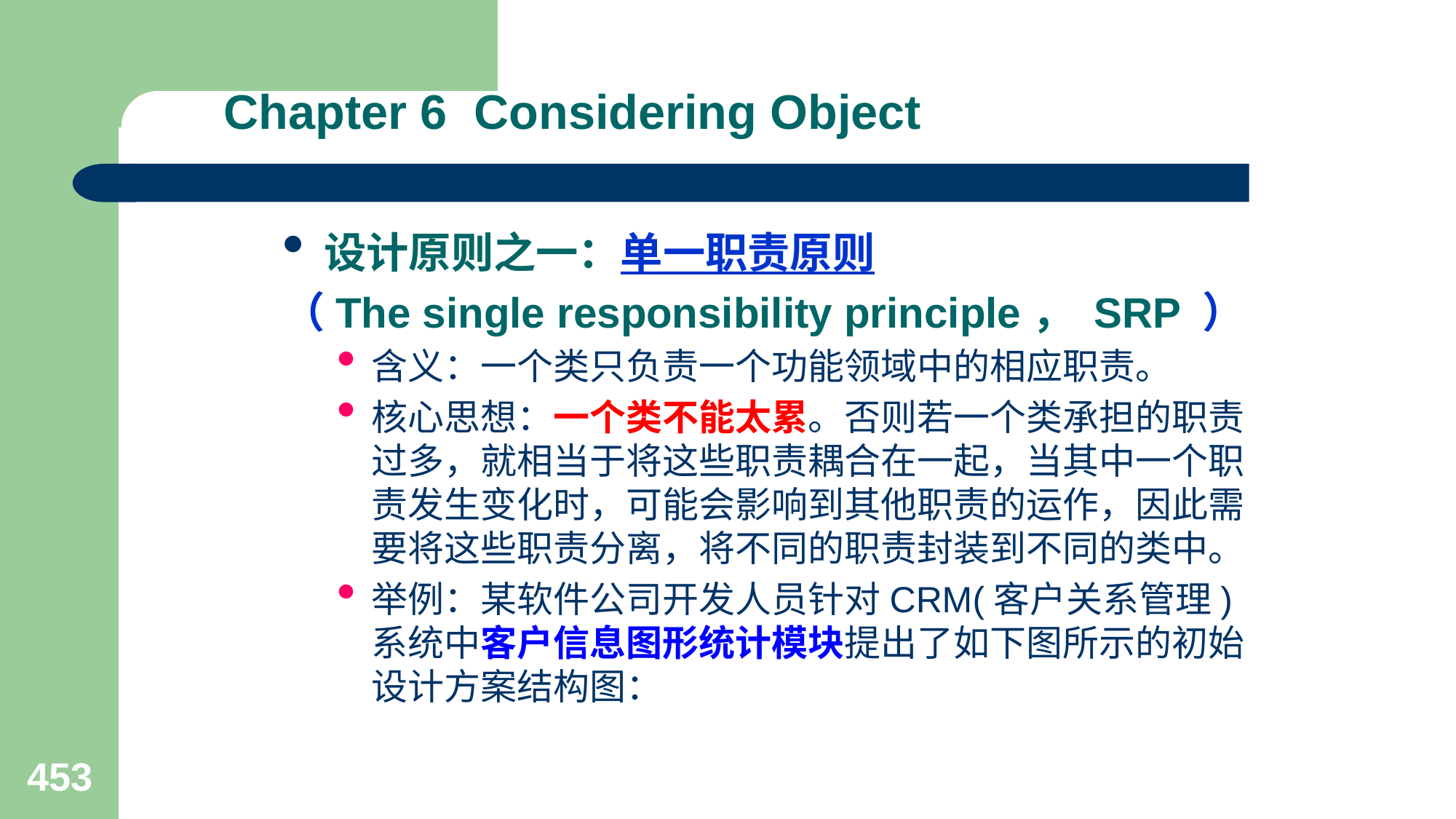

# Chapter 6  Considering Object
设计原则之一：单一职责原则
（The single responsibility principle， SRP ）
含义：一个类只负责一个功能领域中的相应职责。
核心思想：一个类不能太累。否则若一个类承担的职责过多，就相当于将这些职责耦合在一起，当其中一个职责发生变化时，可能会影响到其他职责的运作，因此需要将这些职责分离，将不同的职责封装到不同的类中。
举例：某软件公司开发人员针对CRM(客户关系管理)系统中客户信息图形统计模块提出了如下图所示的初始设计方案结构图：
453